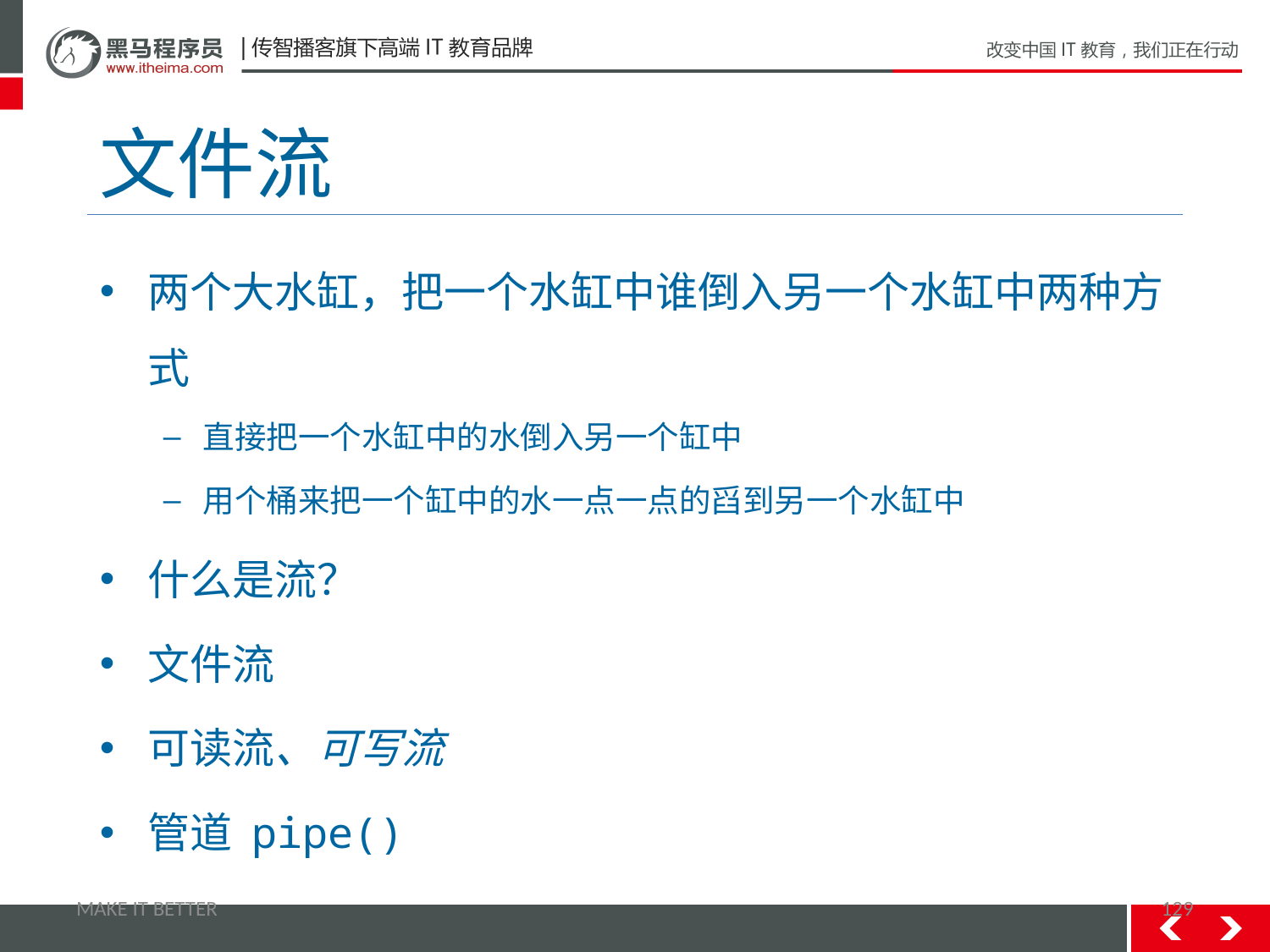

# 文件流
两个大水缸，把一个水缸中谁倒入另一个水缸中两种方式
直接把一个水缸中的水倒入另一个缸中
用个桶来把一个缸中的水一点一点的舀到另一个水缸中
什么是流？
文件流
可读流、可写流
管道 pipe()
MAKE IT BETTER
129